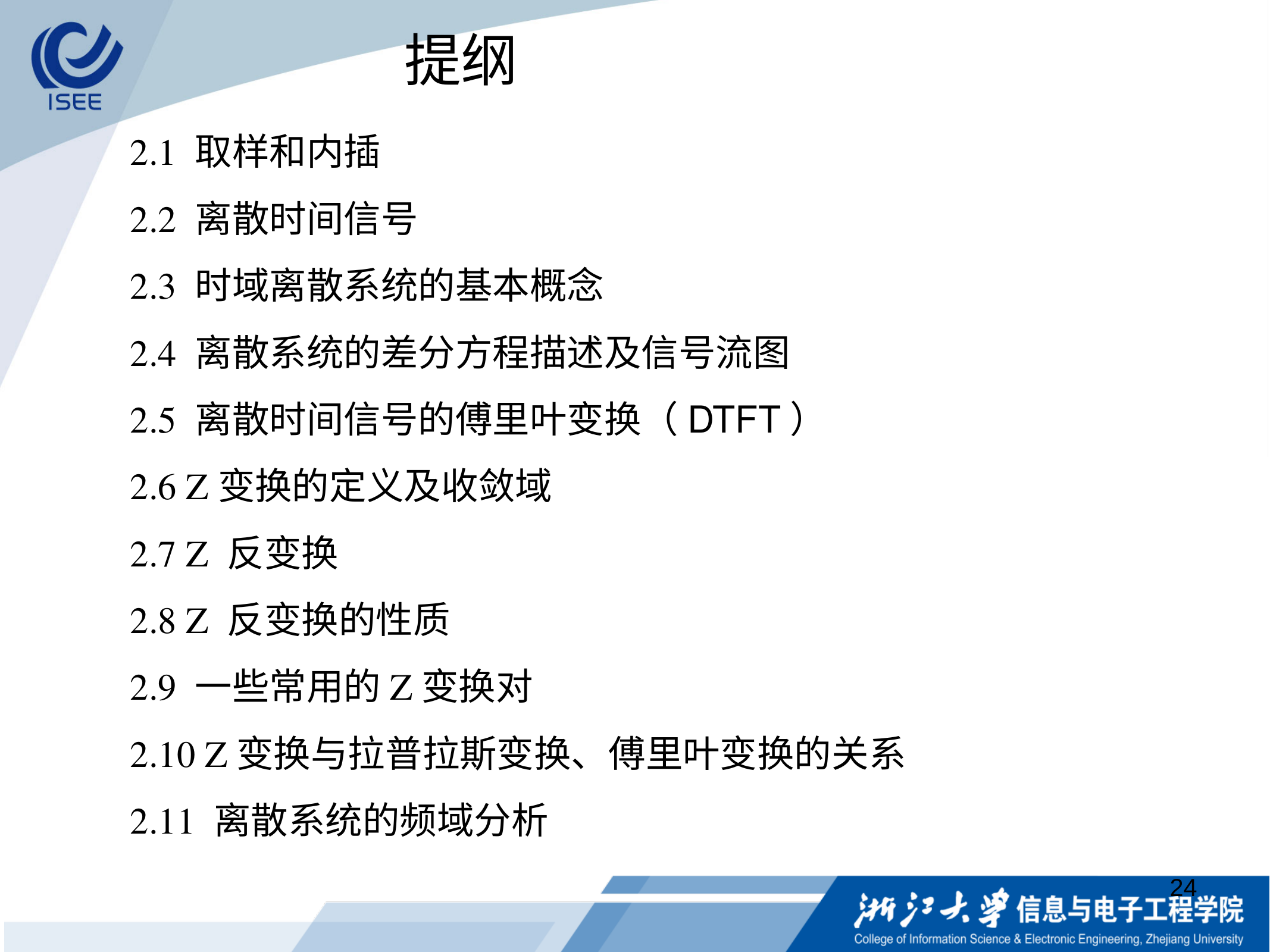

提纲
2.1 取样和内插
2.2 离散时间信号
2.3 时域离散系统的基本概念
2.4 离散系统的差分方程描述及信号流图
2.5 离散时间信号的傅里叶变换（DTFT）
2.6 Z变换的定义及收敛域
2.7 Z 反变换
2.8 Z 反变换的性质
2.9 一些常用的Z变换对
2.10 Z变换与拉普拉斯变换、傅里叶变换的关系
2.11 离散系统的频域分析
24